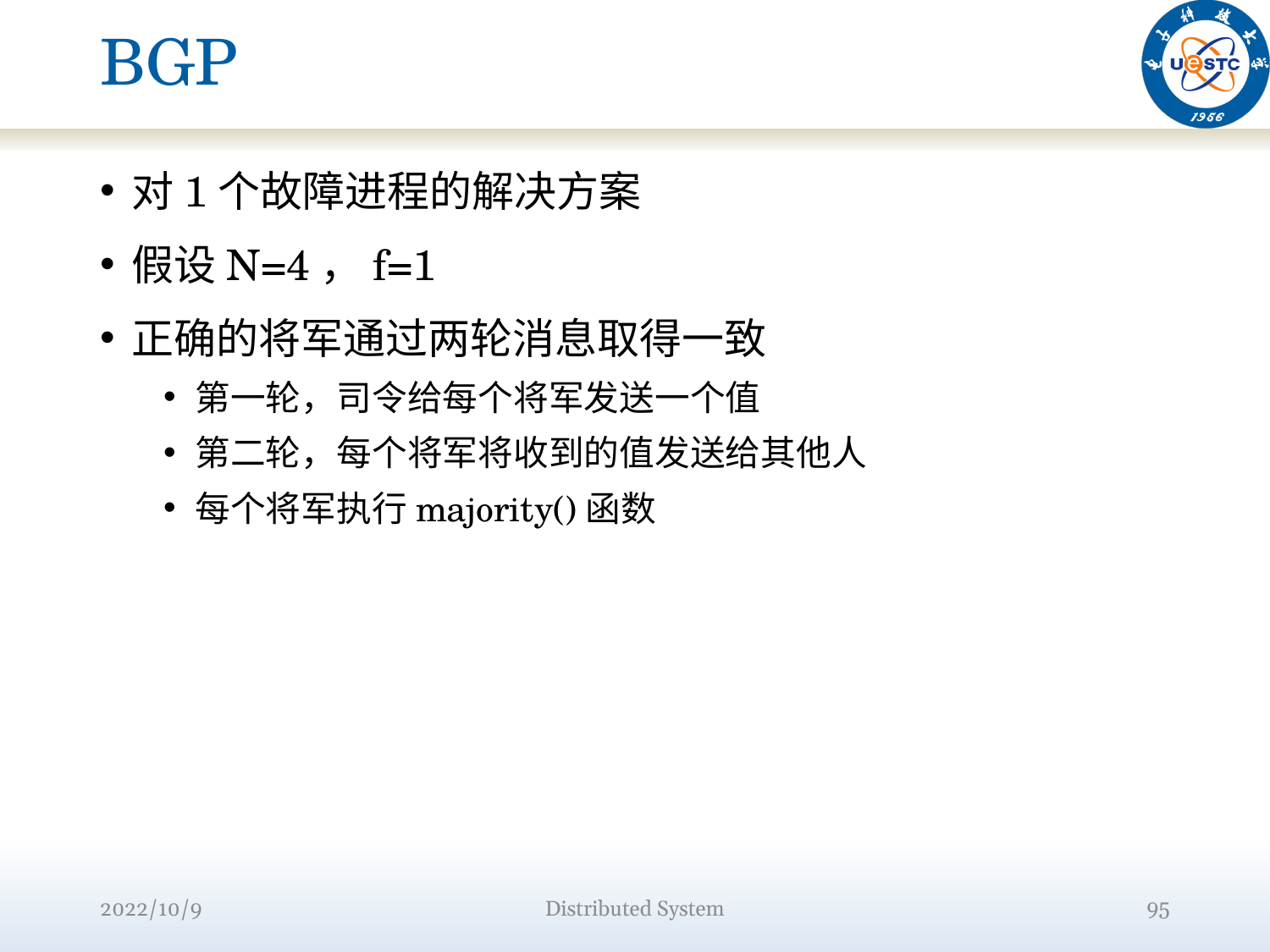

# BGP
对1个故障进程的解决方案
假设N=4，f=1
正确的将军通过两轮消息取得一致
第一轮，司令给每个将军发送一个值
第二轮，每个将军将收到的值发送给其他人
每个将军执行majority()函数
2022/10/9
Distributed System
95